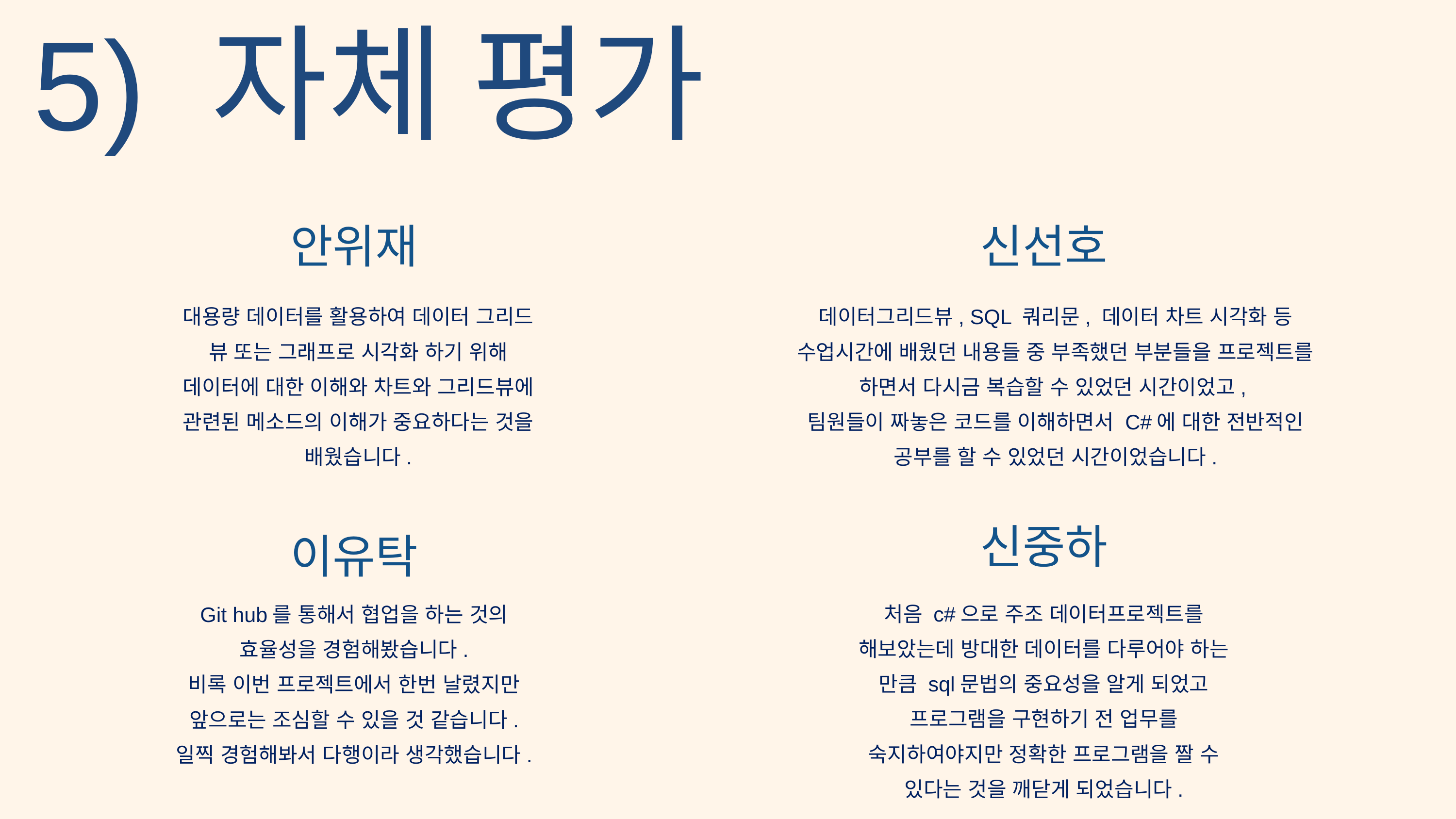

5) 자체 평가
안위재
신선호
대용량 데이터를 활용하여 데이터 그리드 뷰 또는 그래프로 시각화 하기 위해 데이터에 대한 이해와 차트와 그리드뷰에 관련된 메소드의 이해가 중요하다는 것을 배웠습니다.
데이터그리드뷰, SQL 쿼리문, 데이터 차트 시각화 등 수업시간에 배웠던 내용들 중 부족했던 부분들을 프로젝트를 하면서 다시금 복습할 수 있었던 시간이었고,
팀원들이 짜놓은 코드를 이해하면서 C#에 대한 전반적인 공부를 할 수 있었던 시간이었습니다.
신중하
이유탁
처음 c#으로 주조 데이터프로젝트를 해보았는데 방대한 데이터를 다루어야 하는 만큼 sql문법의 중요성을 알게 되었고 프로그램을 구현하기 전 업무를 숙지하여야지만 정확한 프로그램을 짤 수 있다는 것을 깨닫게 되었습니다.
Git hub를 통해서 협업을 하는 것의 효율성을 경험해봤습니다.
비록 이번 프로젝트에서 한번 날렸지만 앞으로는 조심할 수 있을 것 같습니다.
일찍 경험해봐서 다행이라 생각했습니다.